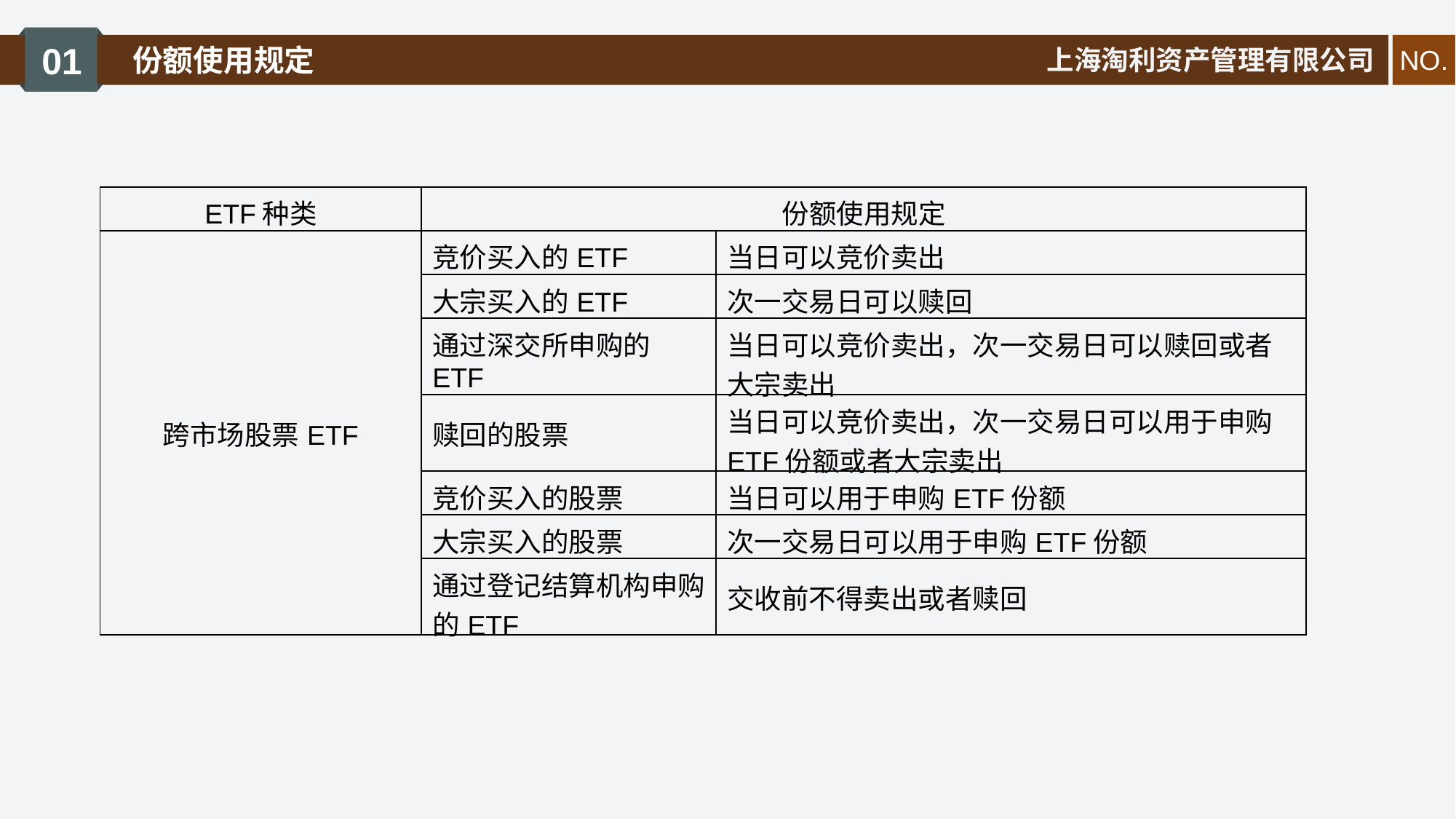

01
份额使用规定
上海淘利资产管理有限公司
NO.
| ETF种类 | 份额使用规定 |  |
| --- | --- | --- |
| 跨市场股票ETF | 竞价买入的ETF | 当日可以竞价卖出 |
|  | 大宗买入的ETF | 次一交易日可以赎回 |
|  | 通过深交所申购的ETF | 当日可以竞价卖出，次一交易日可以赎回或者大宗卖出 |
|  | 赎回的股票 | 当日可以竞价卖出，次一交易日可以用于申购ETF份额或者大宗卖出 |
|  | 竞价买入的股票 | 当日可以用于申购ETF份额 |
|  | 大宗买入的股票 | 次一交易日可以用于申购ETF份额 |
|  | 通过登记结算机构申购的ETF | 交收前不得卖出或者赎回 |